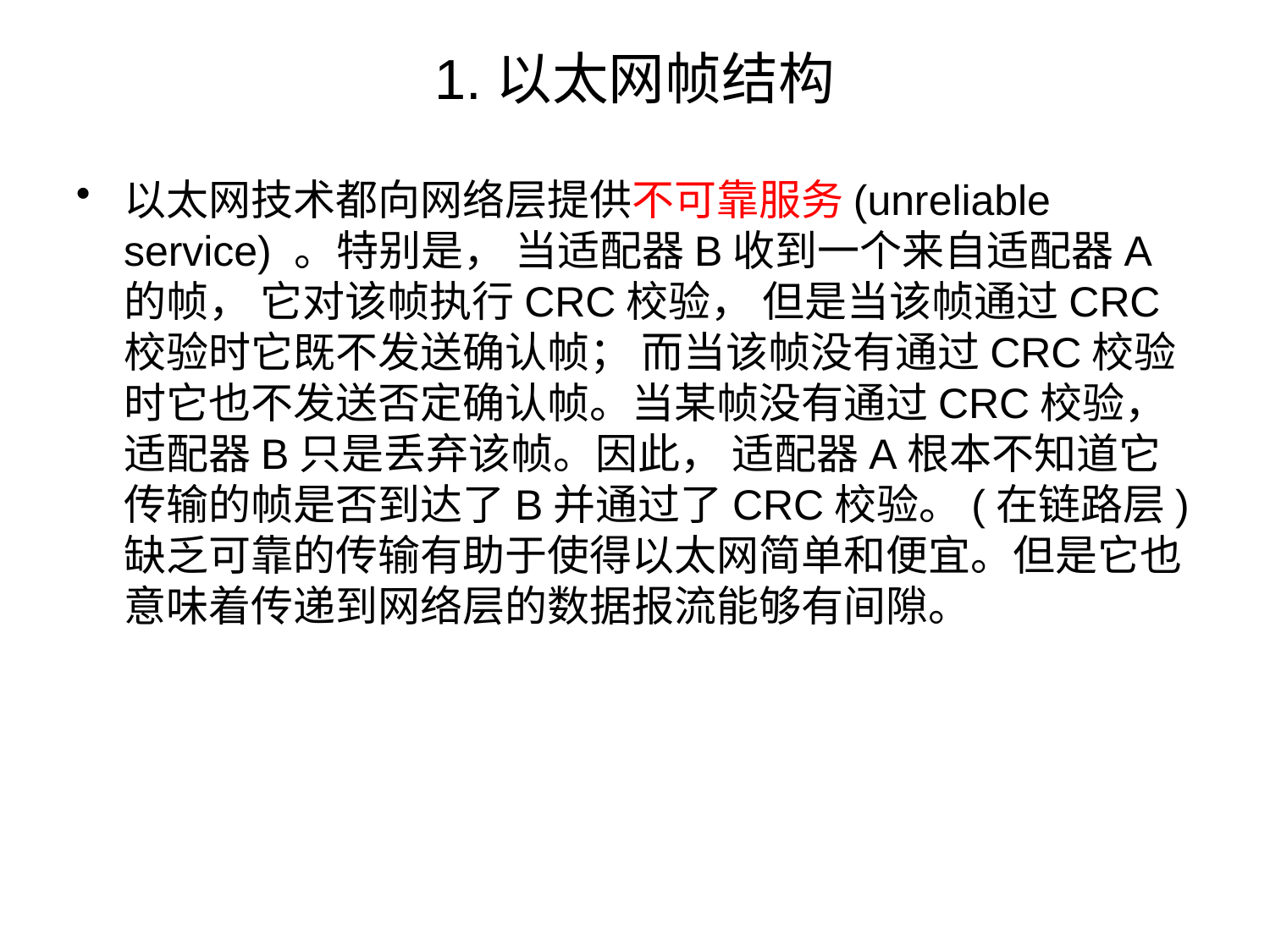

# 1.以太网帧结构
以太网技术都向网络层提供不可靠服务(unreliable service) 。特别是， 当适配器B收到一个来自适配器A的帧， 它对该帧执行CRC校验， 但是当该帧通过CRC校验时它既不发送确认帧； 而当该帧没有通过CRC校验时它也不发送否定确认帧。当某帧没有通过CRC校验， 适配器B只是丢弃该帧。因此， 适配器A根本不知道它传输的帧是否到达了B并通过了CRC校验。(在链路层) 缺乏可靠的传输有助于使得以太网简单和便宜。但是它也意味着传递到网络层的数据报流能够有间隙。